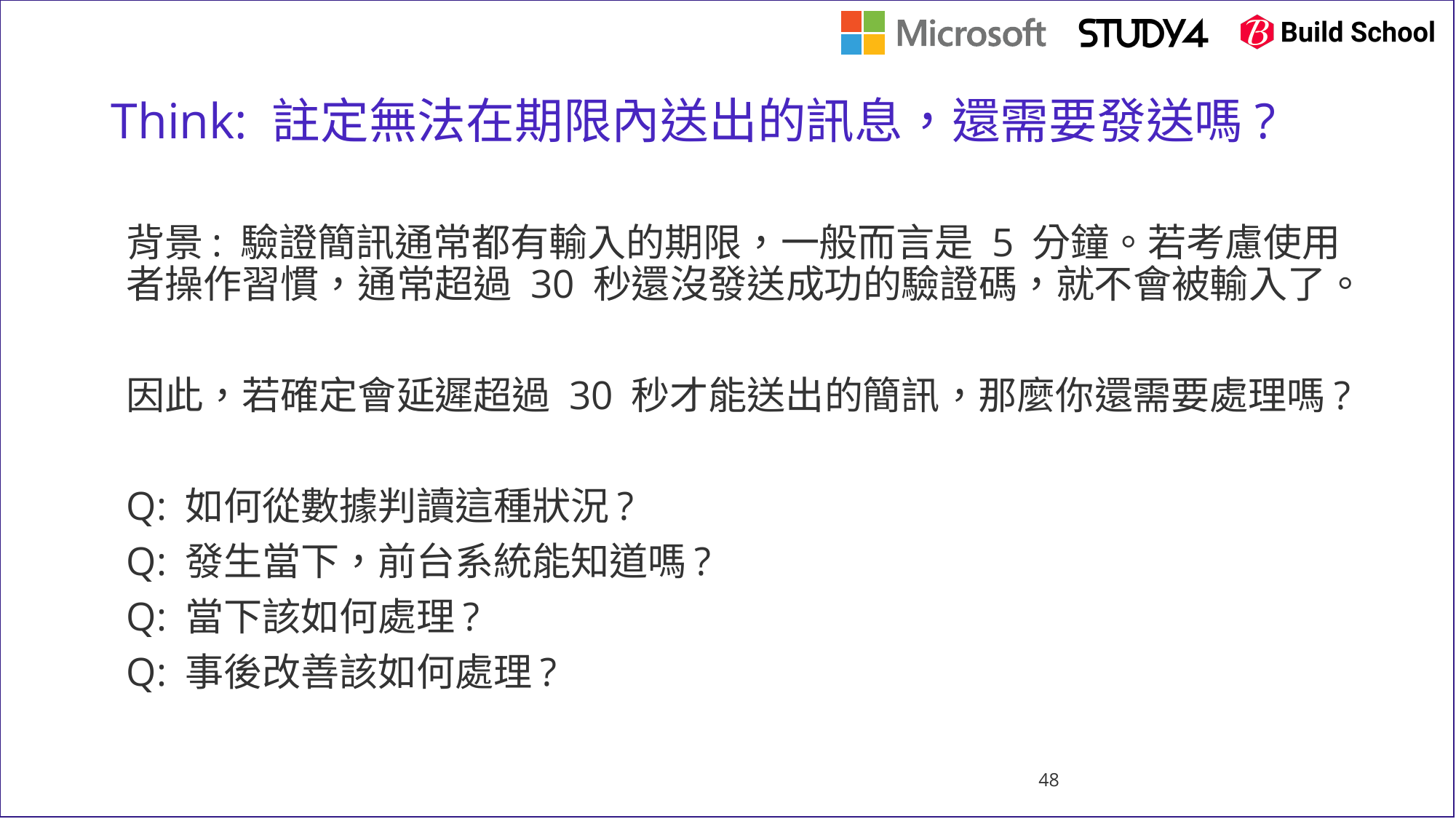

# Think: 註定無法在期限內送出的訊息，還需要發送嗎?
背景: 驗證簡訊通常都有輸入的期限，一般而言是 5 分鐘。若考慮使用者操作習慣，通常超過 30 秒還沒發送成功的驗證碼，就不會被輸入了。

因此，若確定會延遲超過 30 秒才能送出的簡訊，那麼你還需要處理嗎?

Q: 如何從數據判讀這種狀況?
Q: 發生當下，前台系統能知道嗎?
Q: 當下該如何處理?
Q: 事後改善該如何處理?

48